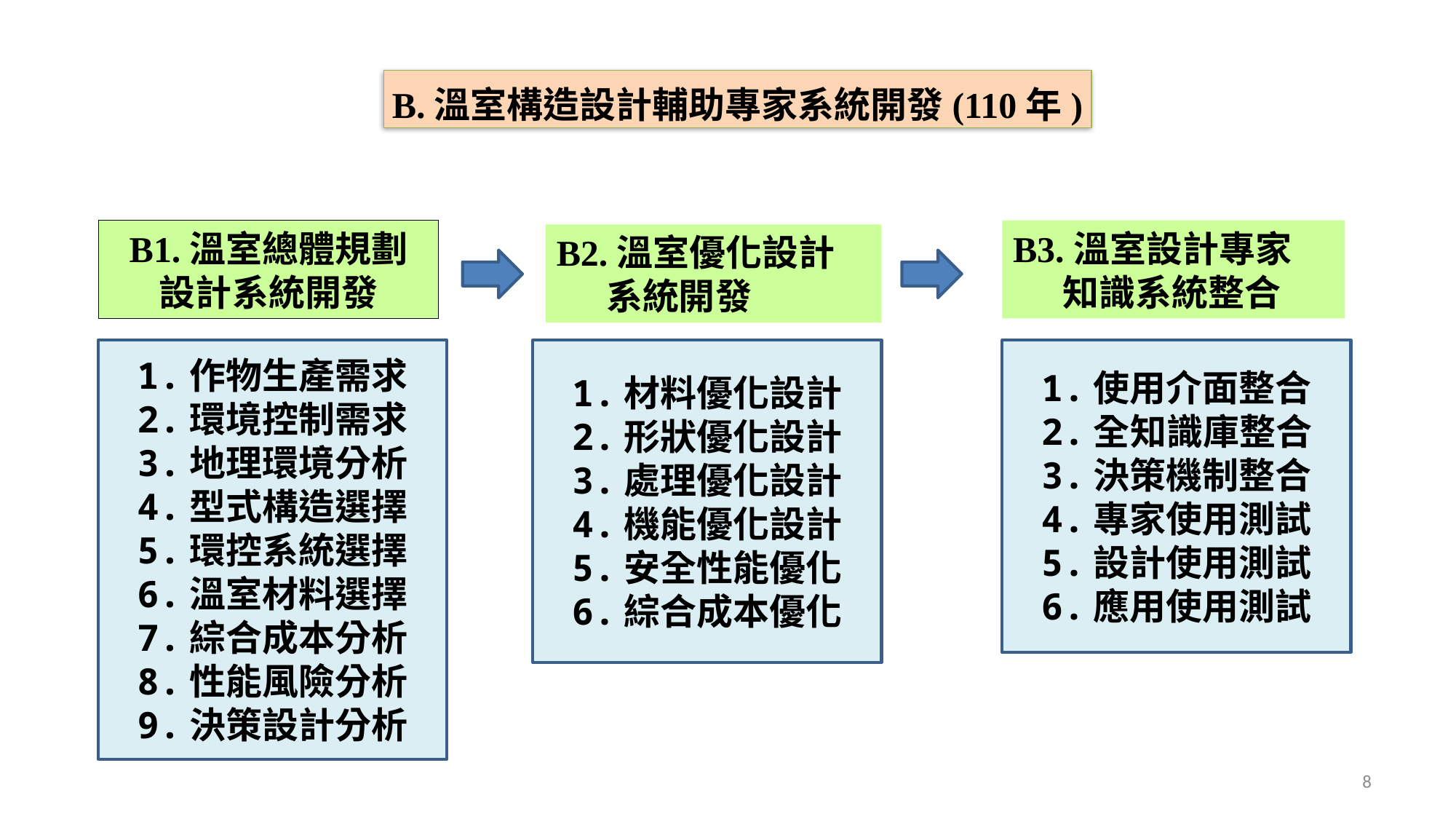

B.溫室構造設計輔助專家系統開發(110年)
B1.溫室總體規劃
設計系統開發
B3.溫室設計專家
     知識系統整合
B2.溫室優化設計
     系統開發

1.作物生產需求
2.環境控制需求
3.地理環境分析
4.型式構造選擇
5.環控系統選擇
6.溫室材料選擇
7.綜合成本分析
8.性能風險分析
9.決策設計分析
1.材料優化設計
2.形狀優化設計
3.處理優化設計
4.機能優化設計
5.安全性能優化
6.綜合成本優化
1.使用介面整合
2.全知識庫整合
3.決策機制整合
4.專家使用測試
5.設計使用測試
6.應用使用測試
8